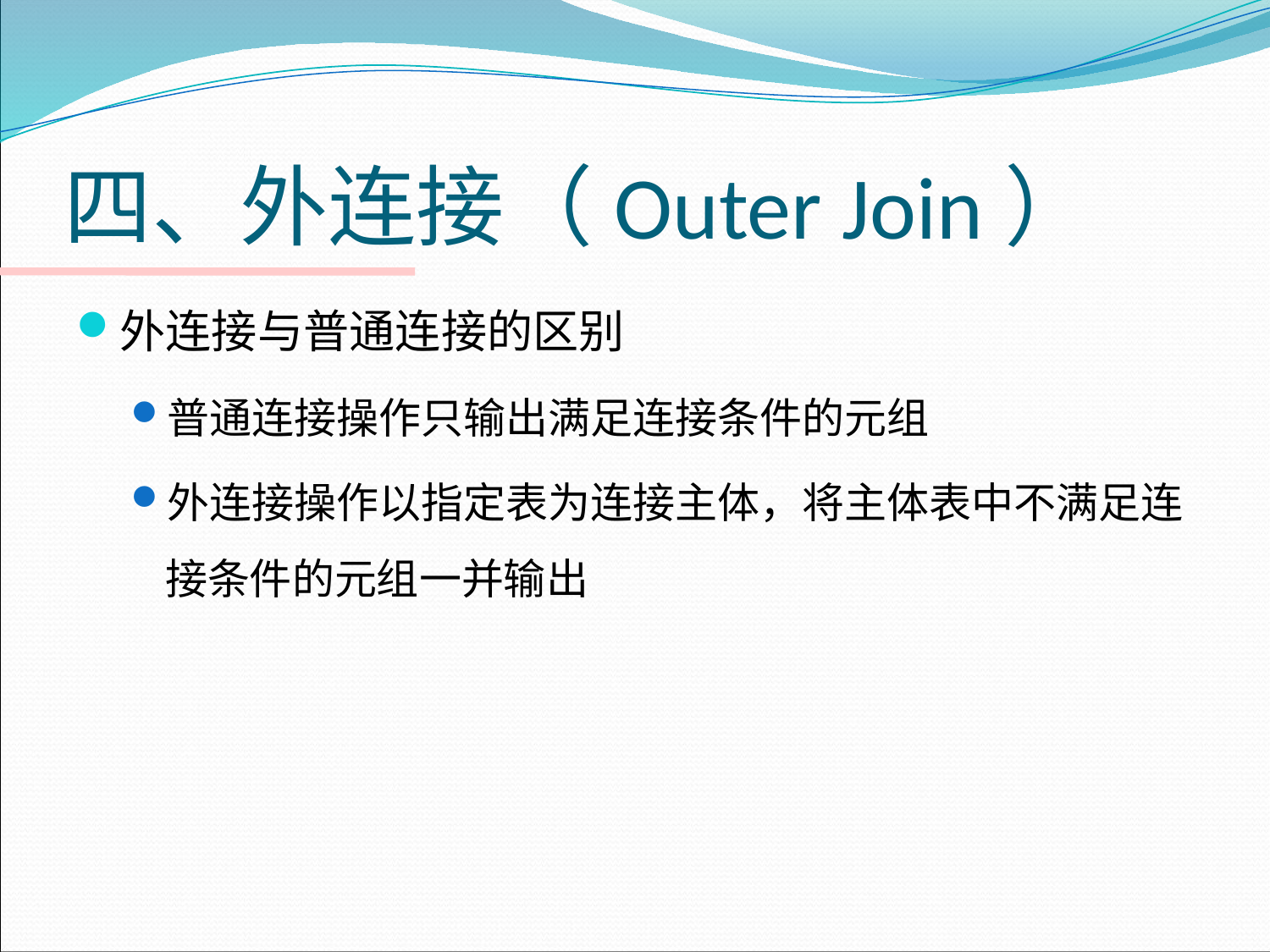

# 四、外连接（Outer Join）
外连接与普通连接的区别
普通连接操作只输出满足连接条件的元组
外连接操作以指定表为连接主体，将主体表中不满足连接条件的元组一并输出

303